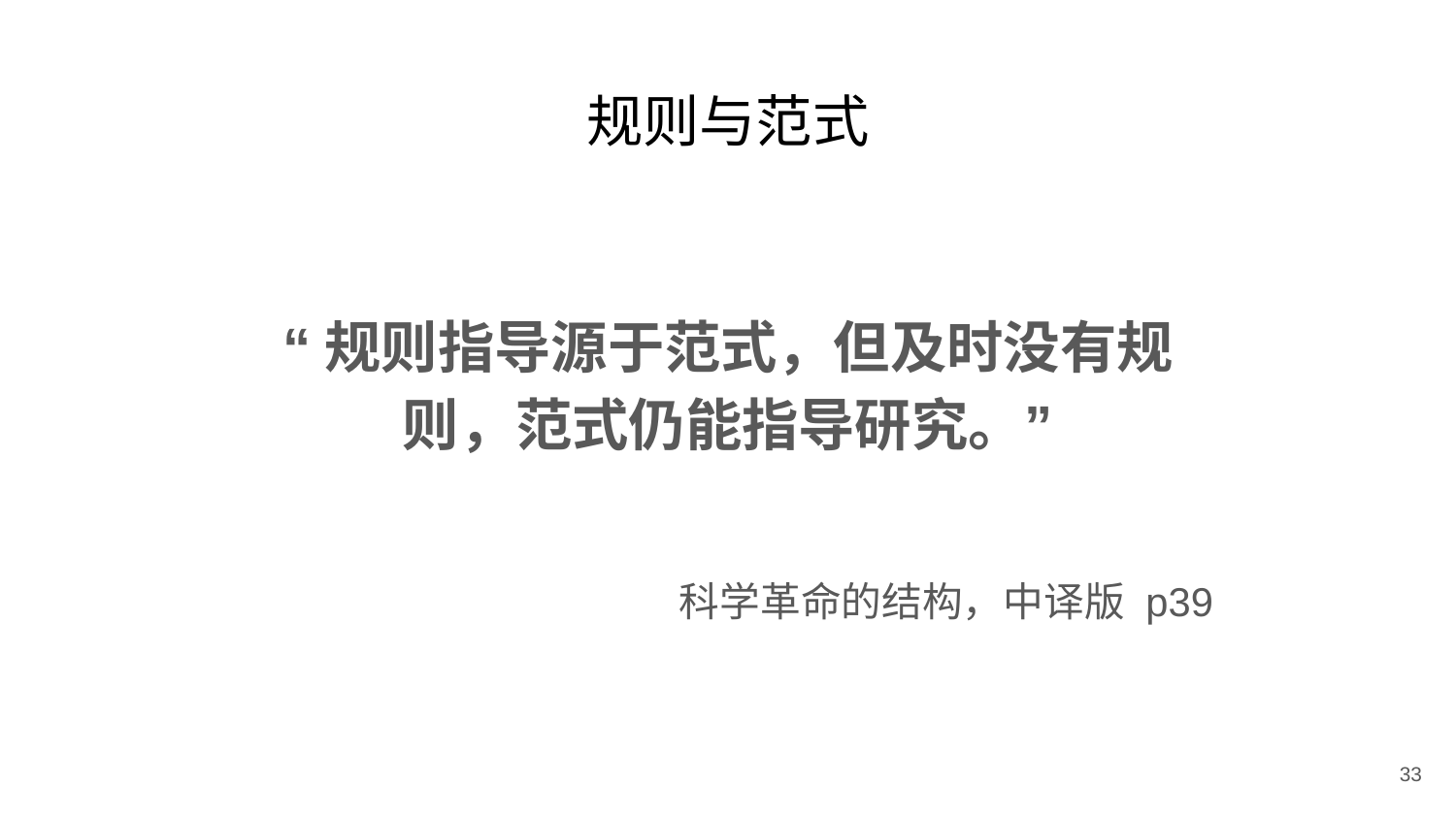

# 规则与范式
“规则指导源于范式，但及时没有规则，范式仍能指导研究。”

			科学革命的结构，中译版 p39
33